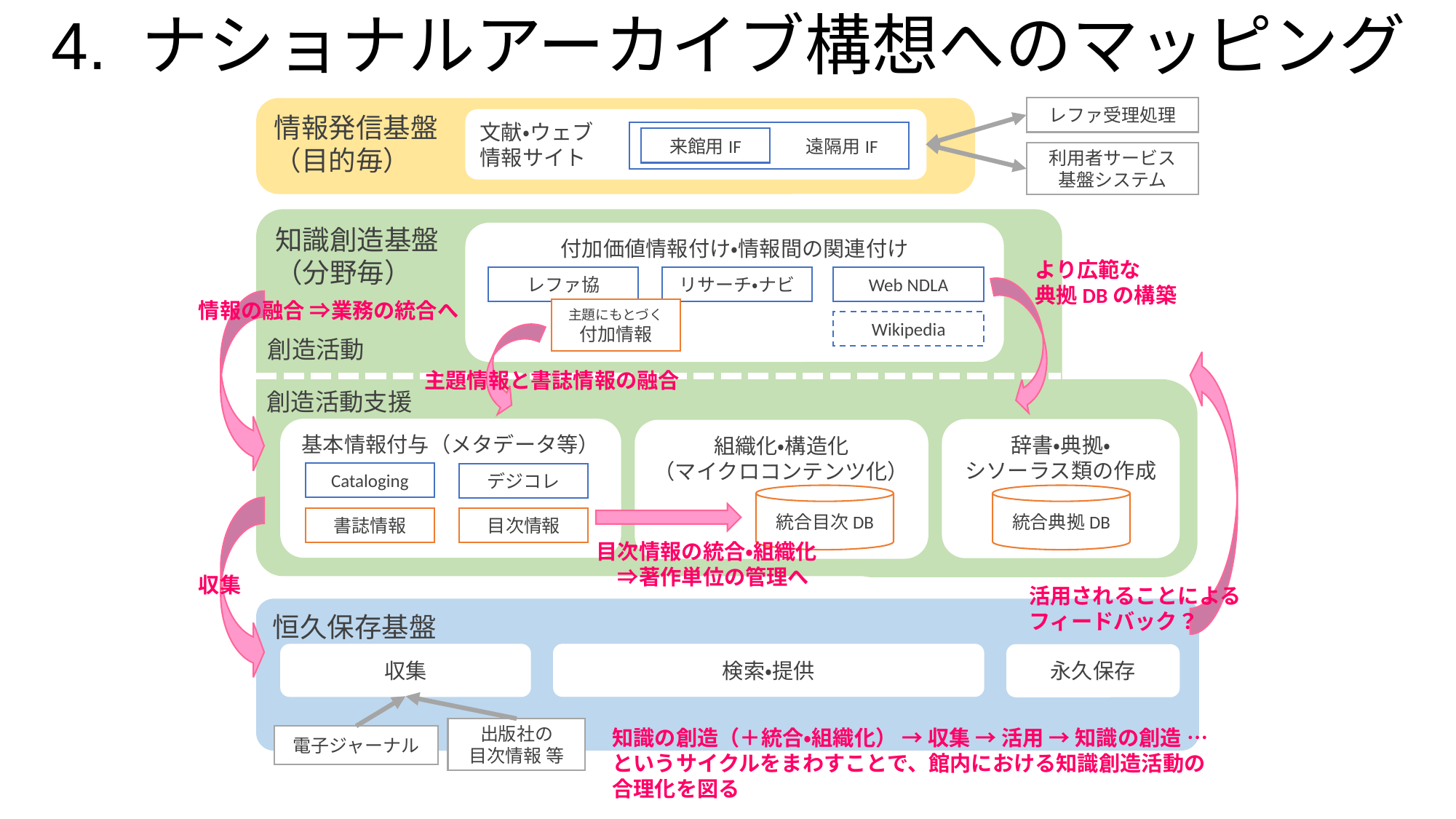

# 4. ナショナルアーカイブ構想へのマッピング
レファ受理処理
情報発信基盤
（目的毎）
文献・ウェブ
情報サイト
　　　　　　　　遠隔用IF
来館用IF
利用者サービス
基盤システム
知識創造基盤
（分野毎）
付加価値情報付け・情報間の関連付け
より広範な
典拠DBの構築
レファ協
Web NDLA
リサーチ・ナビ

情報の融合 ⇒業務の統合へ
主題にもとづく
付加情報
Wikipedia

創造活動

主題情報と書誌情報の融合

創造活動支援
基本情報付与（メタデータ等）
辞書・典拠・
シソーラス類の作成
組織化・構造化
（マイクロコンテンツ化）
Cataloging
デジコレ
統合目次DB
統合典拠DB

書誌情報
目次情報
目次情報の統合・組織化
　⇒著作単位の管理へ
収集
活用されることによる
フィードバック？
恒久保存基盤
検索・提供
収集
永久保存
出版社の
目次情報 等
知識の創造（＋統合・組織化） → 収集 → 活用 → 知識の創造 …
というサイクルをまわすことで、館内における知識創造活動の
合理化を図る
電子ジャーナル